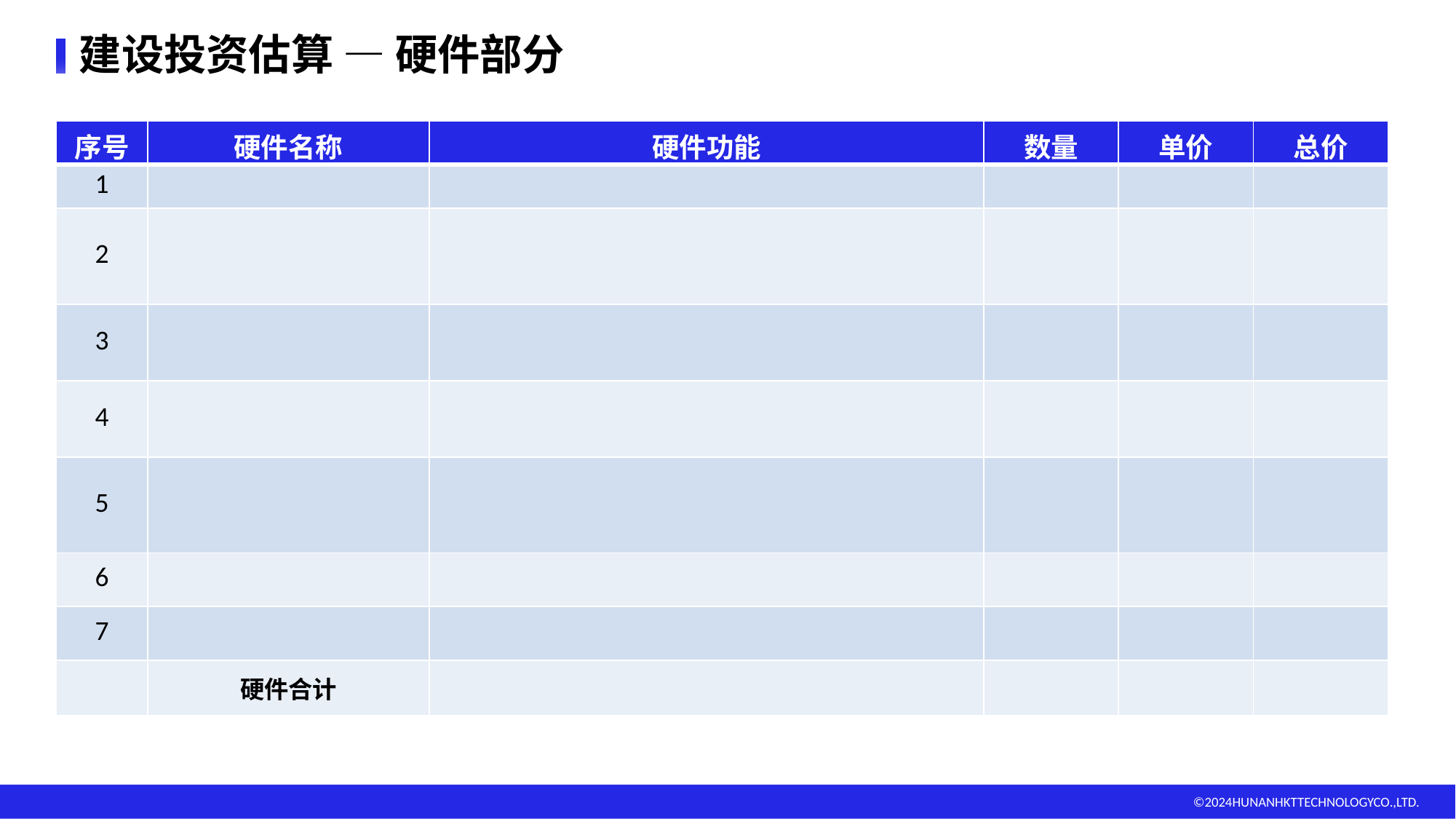

建设投资估算 — 硬件部分

| 序号 | 硬件名称 | 硬件功能 | 数量 | 单价 | 总价 |
| --- | --- | --- | --- | --- | --- |
| 1 |  |  |  |  |  |
| 2 |  |  |  |  |  |
| 3 |  |  |  |  |  |
| 4 |  |  |  |  |  |
| 5 |  |  |  |  |  |
| 6 |  |  |  |  |  |
| 7 |  |  |  |  |  |
|  | 硬件合计 |  |  |  |  |
e7d195523061f1c0c30ee18c1b05f65d12b38e2533cb2ccdAE0CC34CB5CBEBFAEC353FED4DECE97C3E379FD1D933F5E4DC18EF8EA6B7A1130D5F6DE9DD2BE4B0A8C9126ACE5083D1F5A9E323B29CCFC789518C7D6A04F119B2C2BA6C2D392B770AC0CE634954F6026173EFFBC74790B12ECBF60C8A15C0A51E938118406412A746BA9EB291FC8542

©2024HUNANHKTTECHNOLOGYCO.,LTD.